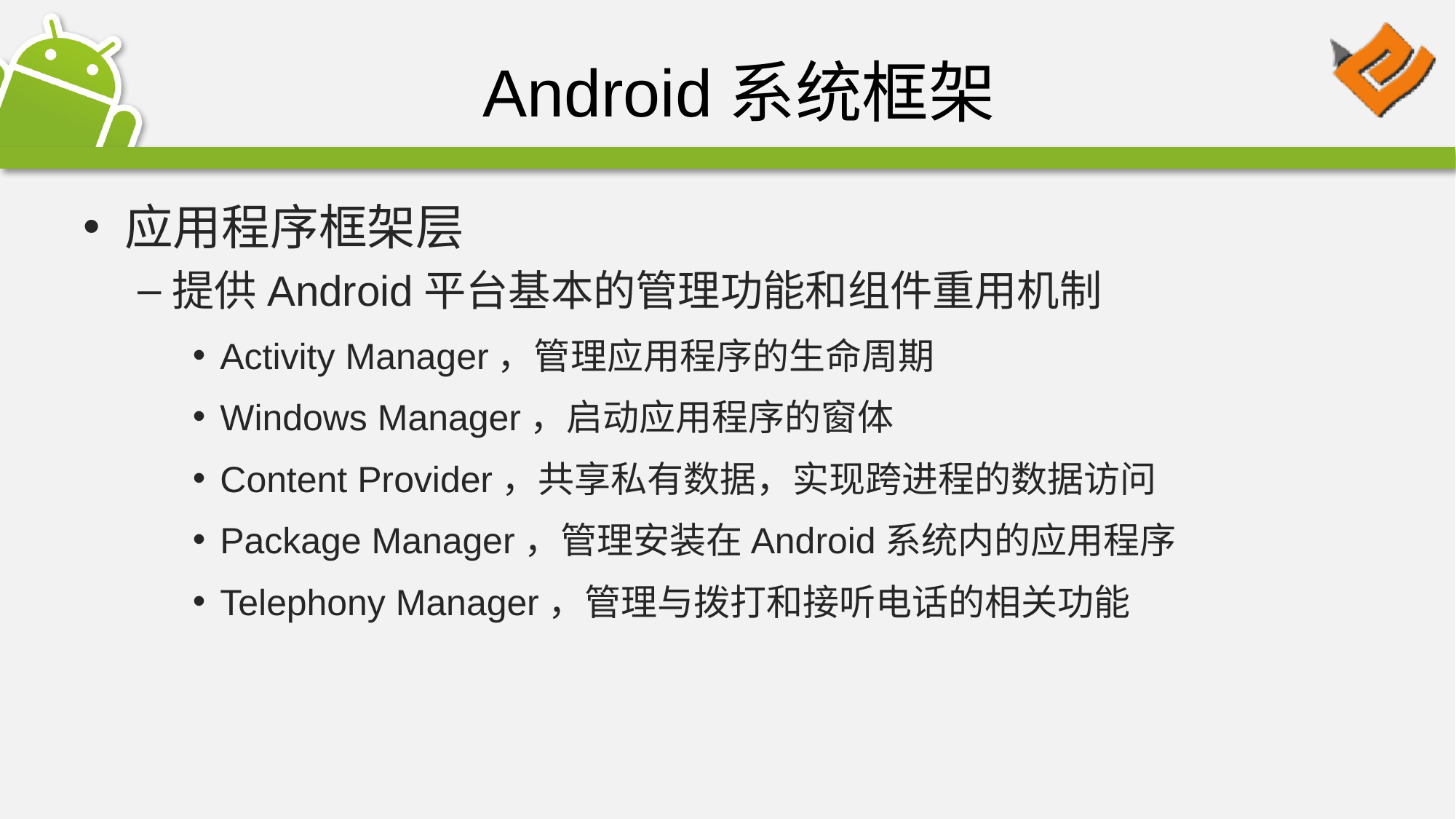

# Android系统框架
应用程序框架层
提供Android平台基本的管理功能和组件重用机制
Activity Manager，管理应用程序的生命周期
Windows Manager，启动应用程序的窗体
Content Provider，共享私有数据，实现跨进程的数据访问
Package Manager，管理安装在Android系统内的应用程序
Telephony Manager，管理与拨打和接听电话的相关功能